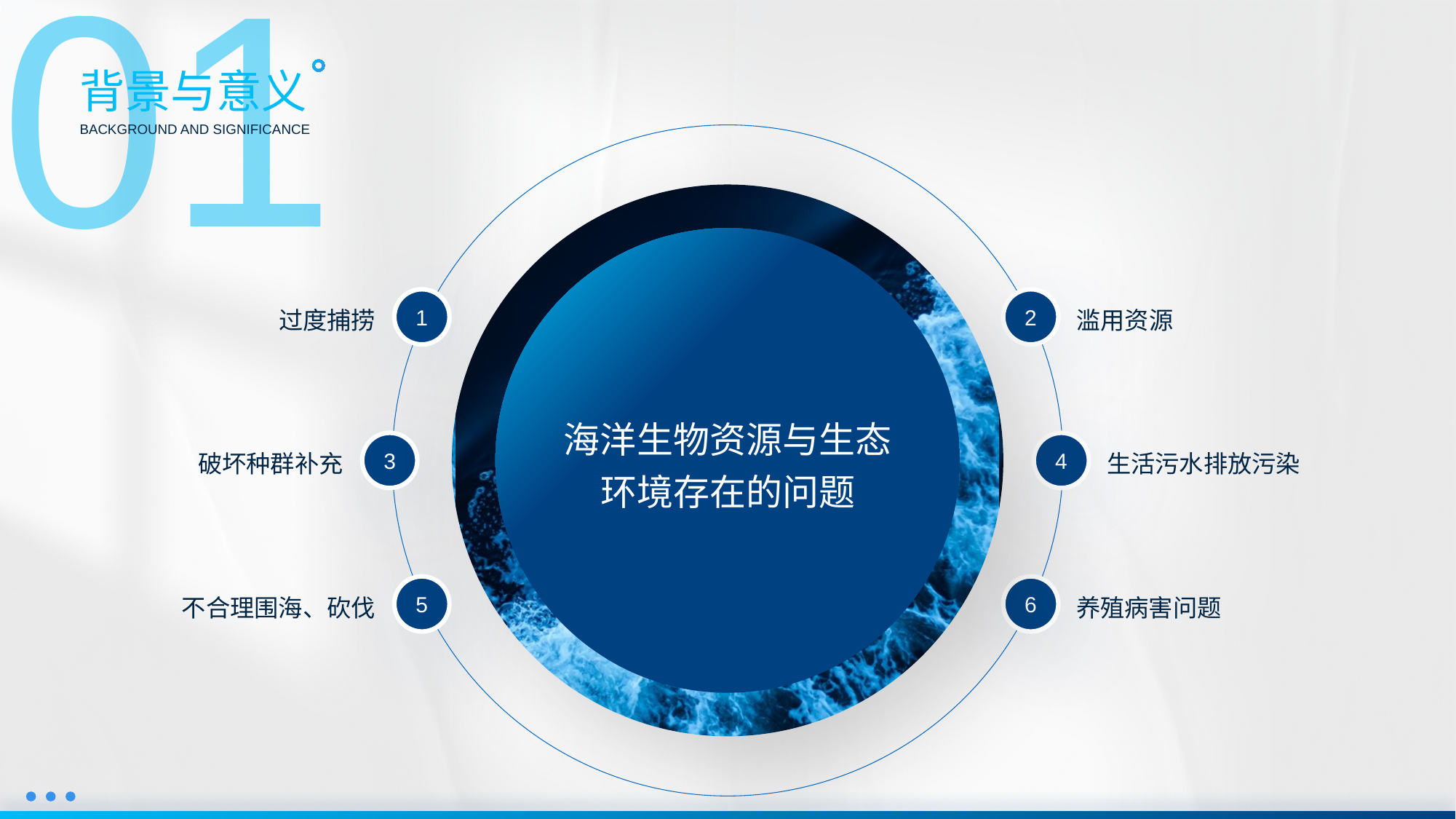

01
背景与意义

BACKGROUND AND SIGNIFICANCE

1
2
过度捕捞
滥用资源
海洋生物资源与生态环境存在的问题
4
3
生活污水排放污染
破坏种群补充
5
6
不合理围海、砍伐
养殖病害问题